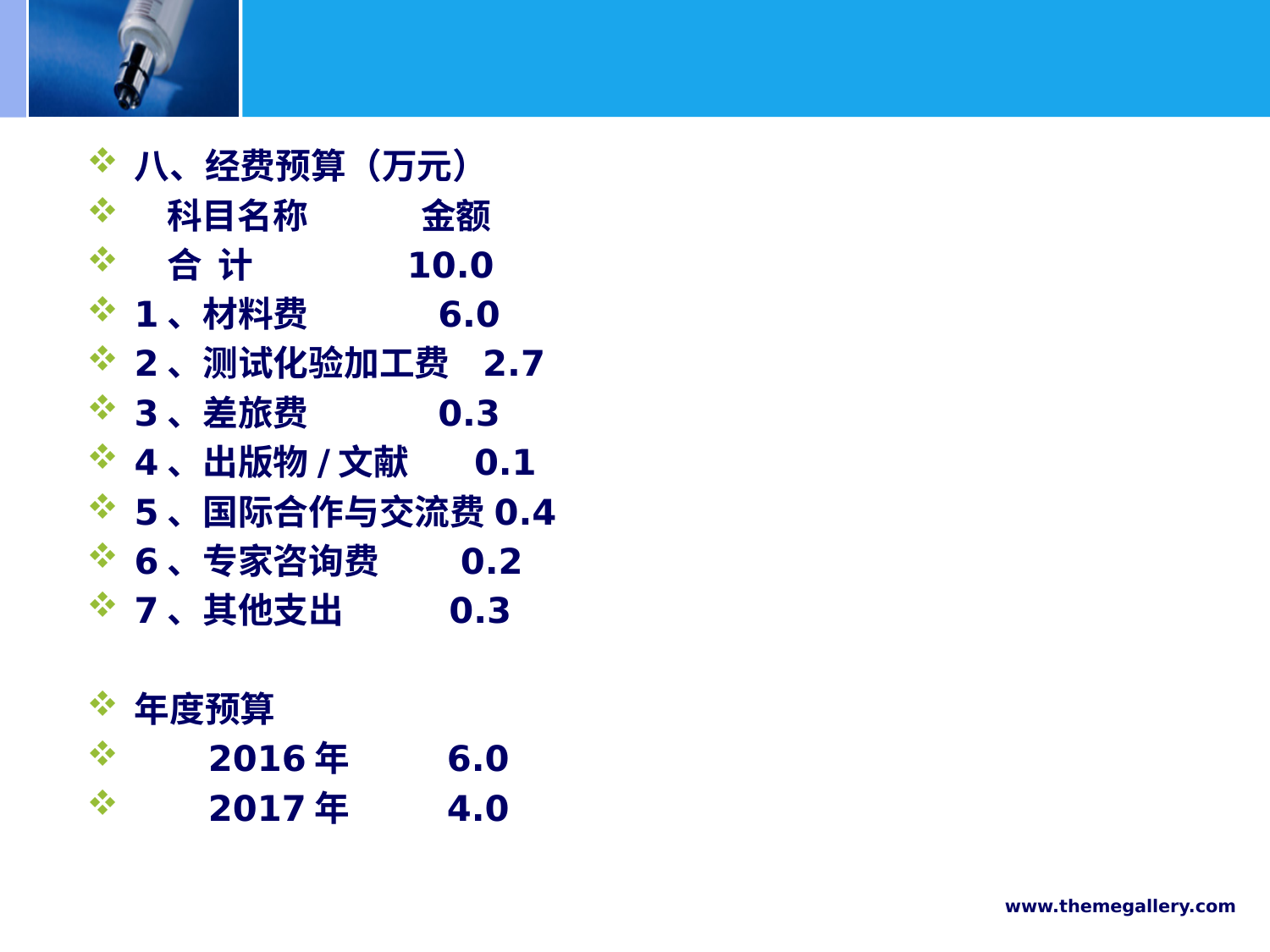

#
八、经费预算（万元）
   科目名称              金额
   合  计                  10.0
1、材料费               6.0
2、测试化验加工费   2.7
3、差旅费               0.3
4、出版物/文献       0.1
5、国际合作与交流费0.4
6、专家咨询费         0.2
7、其他支出            0.3

年度预算
      2016年           6.0
      2017年           4.0
www.themegallery.com